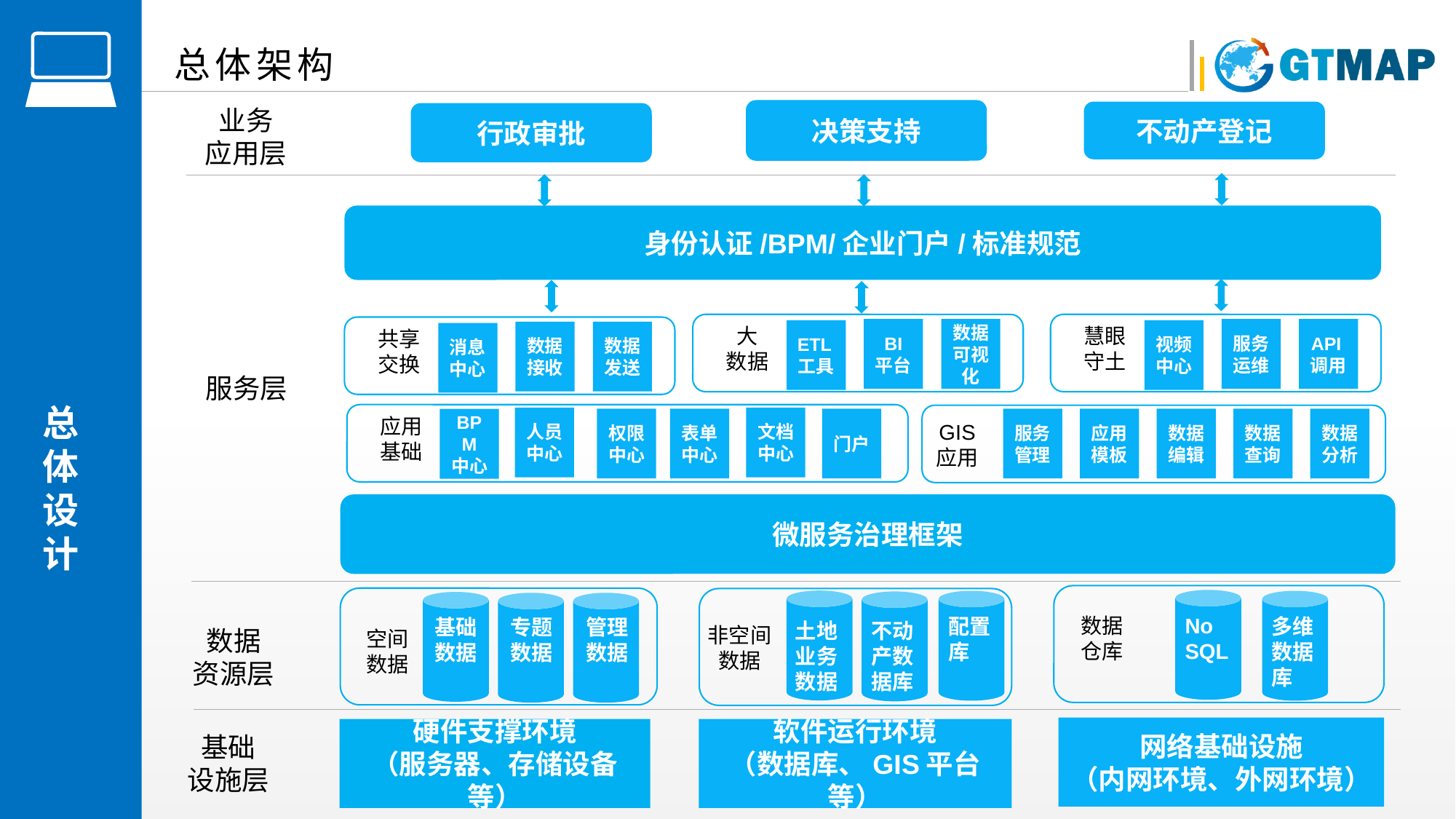

总体架构
业务
应用层
决策支持
不动产登记
行政审批

身份认证/BPM/企业门户/标准规范

大
数据
慧眼守土
BI
平台
数据可视化
服务运维
API调用
共享交换
ETL工具
视频中心
数据接收
数据发送
消息中心
服务层

人员中心
文档中心
应用
基础
门户
服务管理
应用模板
数据编辑
数据查询
数据分析
权限中心
表单中心
BPM
中心
GIS
应用
微服务治理框架

配置库

数据
仓库
No
SQL
多维数据库
基础数据
专题数据
管理数据
土地业务数据
不动产数据库
非空间
数据
数据
资源层
空间
数据
网络基础设施
（内网环境、外网环境）
硬件支撑环境
（服务器、存储设备等）
软件运行环境
（数据库、GIS平台等）
基础
设施层